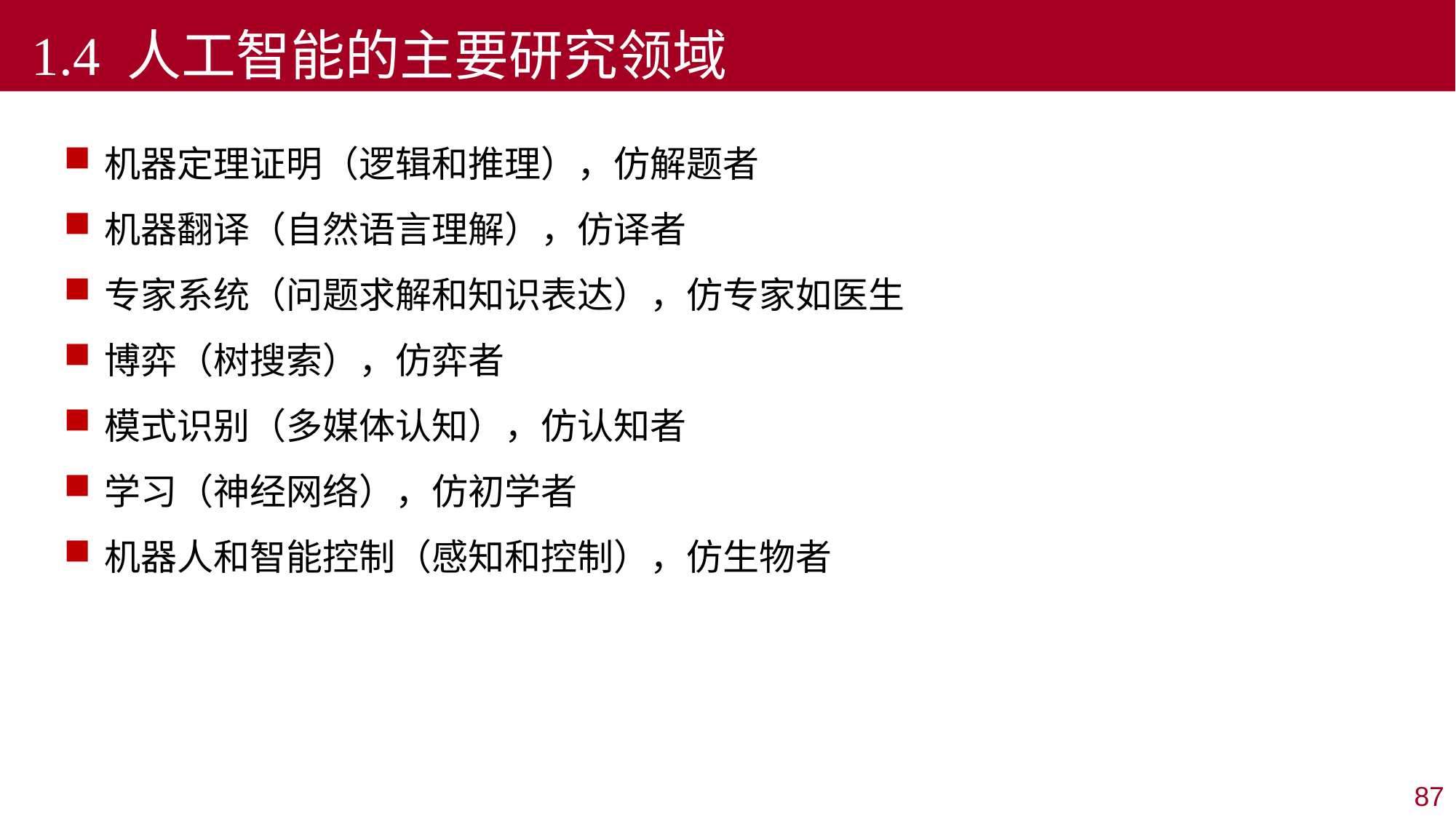

1.4 人工智能的主要研究领域

机器定理证明（逻辑和推理），仿解题者
机器翻译（自然语言理解），仿译者
专家系统（问题求解和知识表达），仿专家如医生
博弈（树搜索），仿弈者
模式识别（多媒体认知），仿认知者
学习（神经网络），仿初学者
机器人和智能控制（感知和控制），仿生物者

87